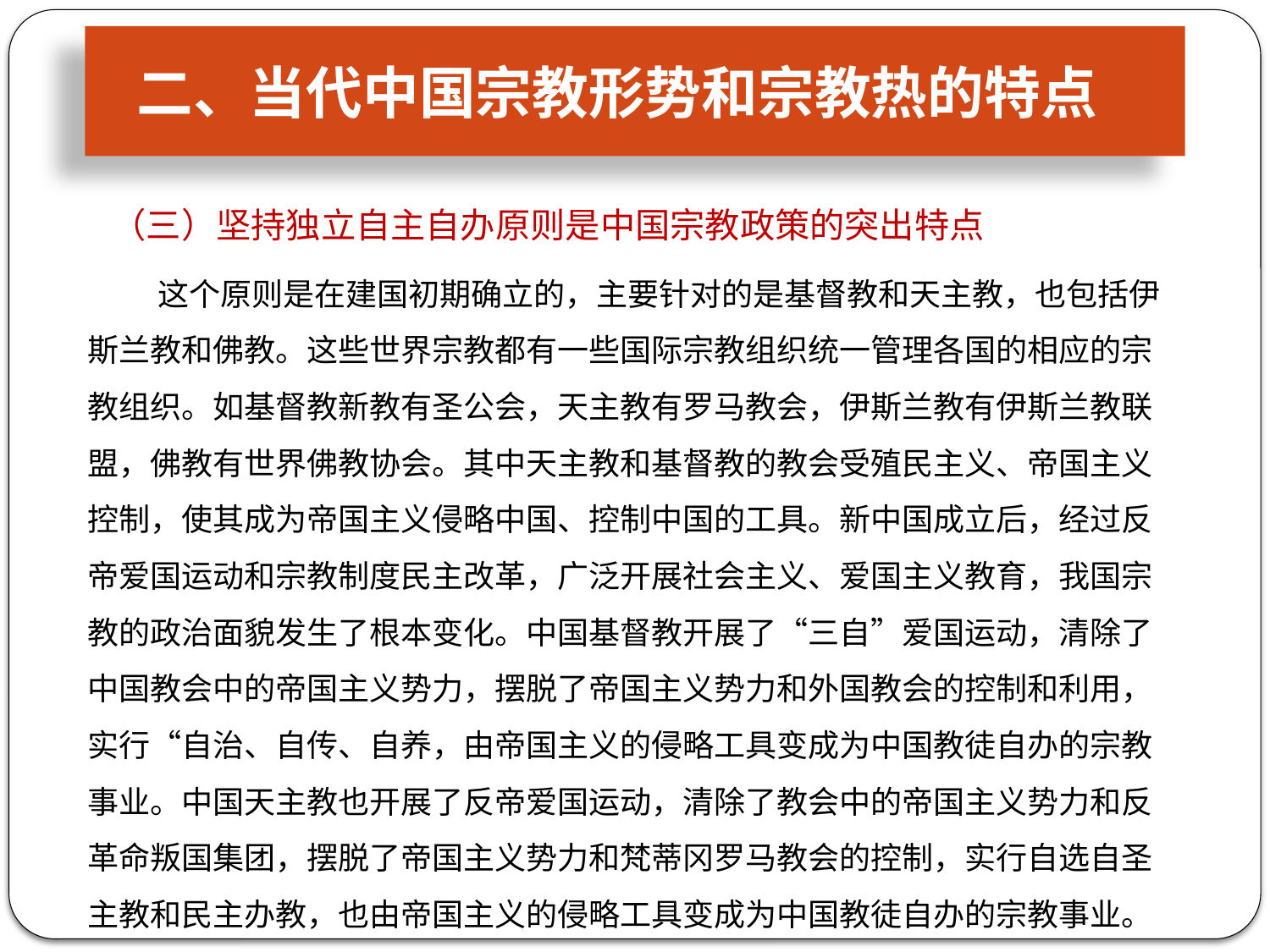

二、当代中国宗教形势和宗教热的特点
  （三）坚持独立自主自办原则是中国宗教政策的突出特点
         这个原则是在建国初期确立的，主要针对的是基督教和天主教，也包括伊斯兰教和佛教。这些世界宗教都有一些国际宗教组织统一管理各国的相应的宗教组织。如基督教新教有圣公会，天主教有罗马教会，伊斯兰教有伊斯兰教联盟，佛教有世界佛教协会。其中天主教和基督教的教会受殖民主义、帝国主义控制，使其成为帝国主义侵略中国、控制中国的工具。新中国成立后，经过反帝爱国运动和宗教制度民主改革，广泛开展社会主义、爱国主义教育，我国宗教的政治面貌发生了根本变化。中国基督教开展了“三自”爱国运动，清除了中国教会中的帝国主义势力，摆脱了帝国主义势力和外国教会的控制和利用，实行“自治、自传、自养，由帝国主义的侵略工具变成为中国教徒自办的宗教事业。中国天主教也开展了反帝爱国运动，清除了教会中的帝国主义势力和反革命叛国集团，摆脱了帝国主义势力和梵蒂冈罗马教会的控制，实行自选自圣主教和民主办教，也由帝国主义的侵略工具变成为中国教徒自办的宗教事业。